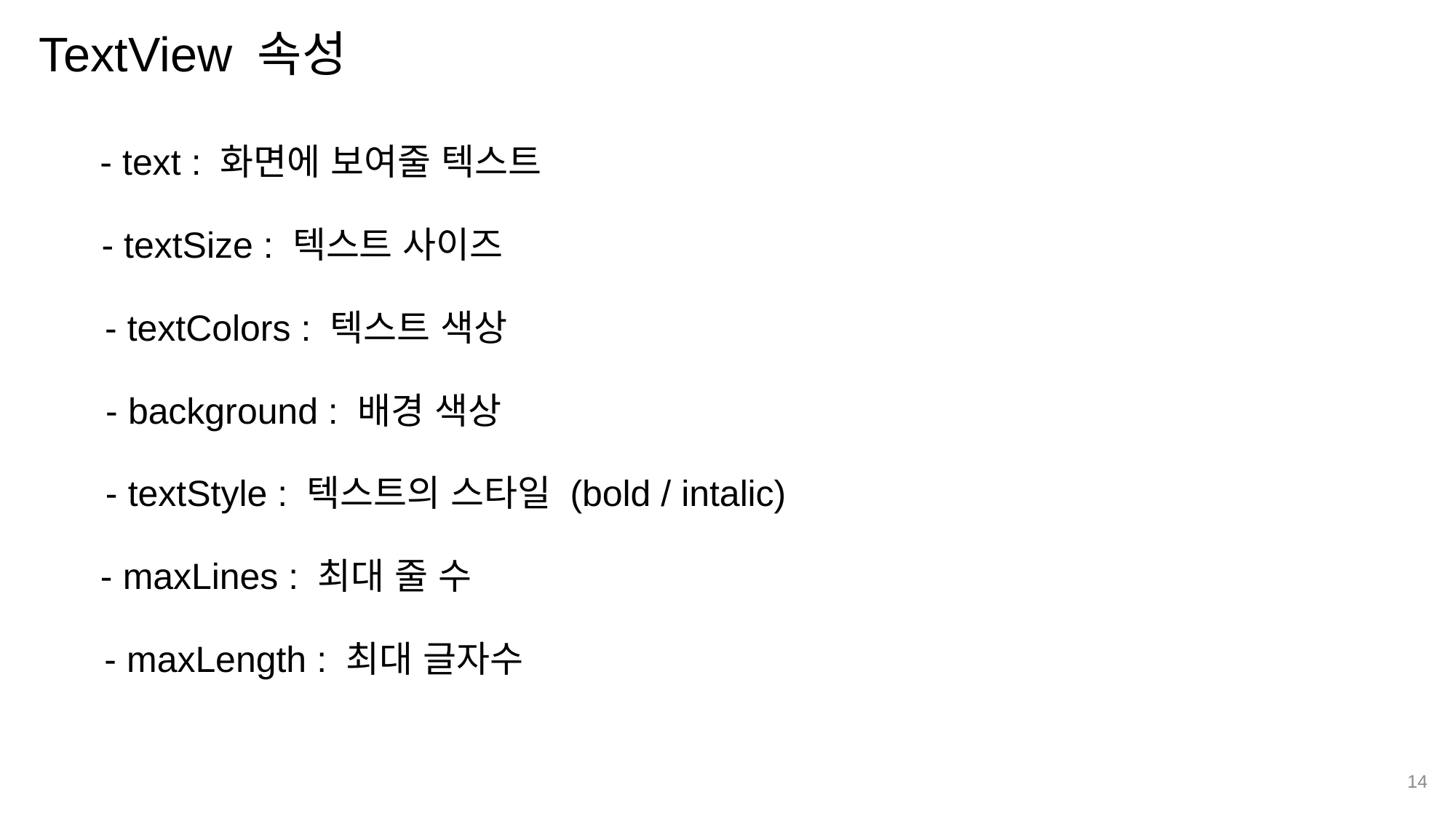

TextView 속성
나눔스퀘어OTF ExtraBold
나눔스퀘어OTF Bold
- text : 화면에 보여줄 텍스트
나눔스퀘어OTF
- textSize : 텍스트 사이즈
나눔스퀘어
- textColors : 텍스트 색상
나눔스퀘어 Light
- background : 배경 색상
나눔스퀘어 Light
나눔스퀘어OTF
- textStyle : 텍스트의 스타일 (bold / intalic)
- maxLines : 최대 줄 수
- maxLength : 최대 글자수

14